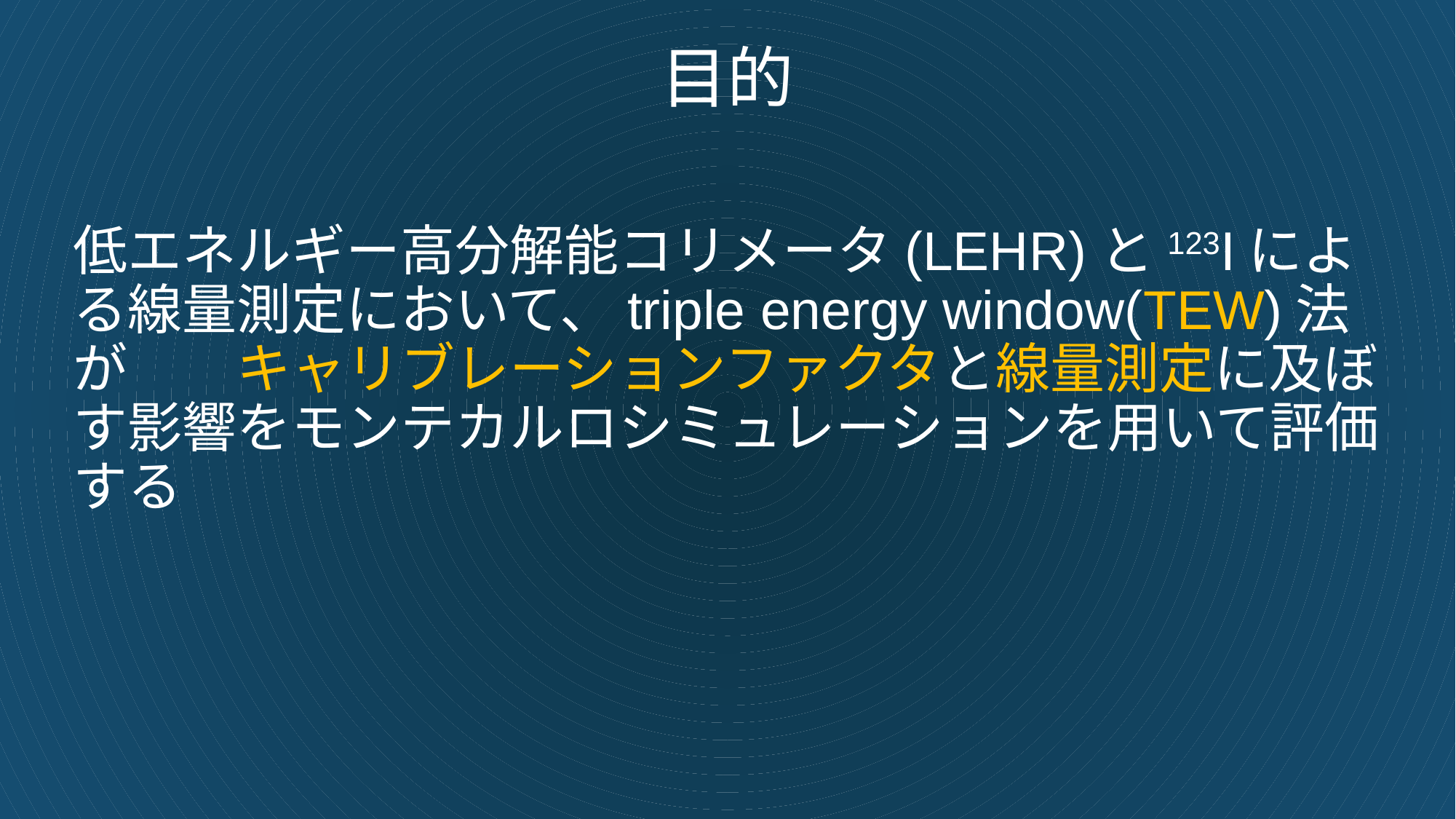

# 目的
低エネルギー高分解能コリメータ(LEHR)と123Iによる線量測定において、triple energy window(TEW)法が　　キャリブレーションファクタと線量測定に及ぼす影響をモンテカルロシミュレーションを用いて評価する